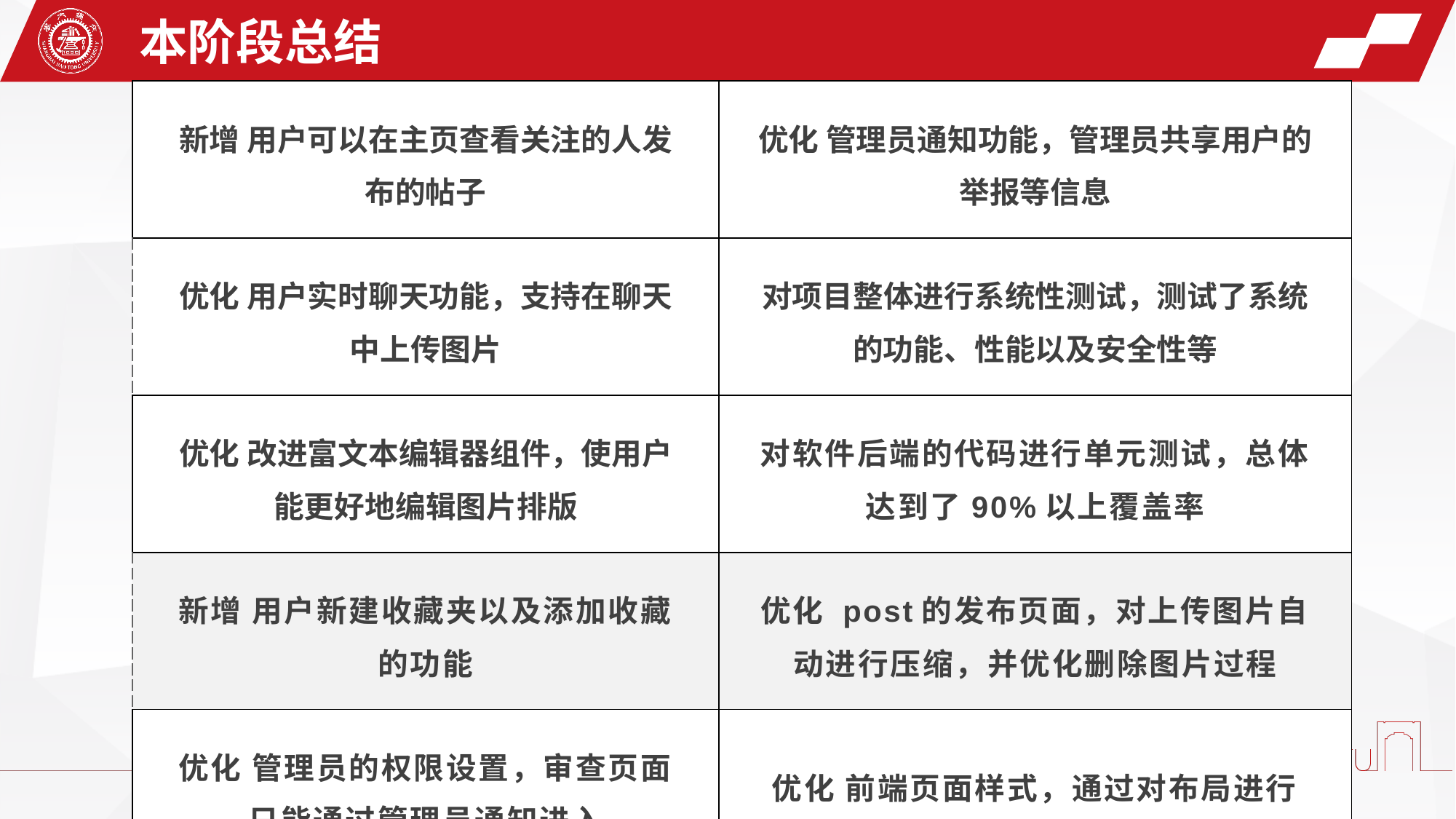

本阶段总结
| 新增 用户可以在主页查看关注的人发布的帖子 | 优化 管理员通知功能，管理员共享用户的举报等信息 |
| --- | --- |
| 优化 用户实时聊天功能，支持在聊天中上传图片 | 对项目整体进行系统性测试，测试了系统的功能、性能以及安全性等 |
| 优化 改进富文本编辑器组件，使用户能更好地编辑图片排版 | 对软件后端的代码进行单元测试，总体达到了90%以上覆盖率 |
| 新增 用户新建收藏夹以及添加收藏的功能 | 优化 post的发布页面，对上传图片自动进行压缩，并优化删除图片过程 |
| 优化 管理员的权限设置，审查页面只能通过管理员通知进入 | 优化 前端页面样式，通过对布局进行增删修改，提升了页面的简洁性 |